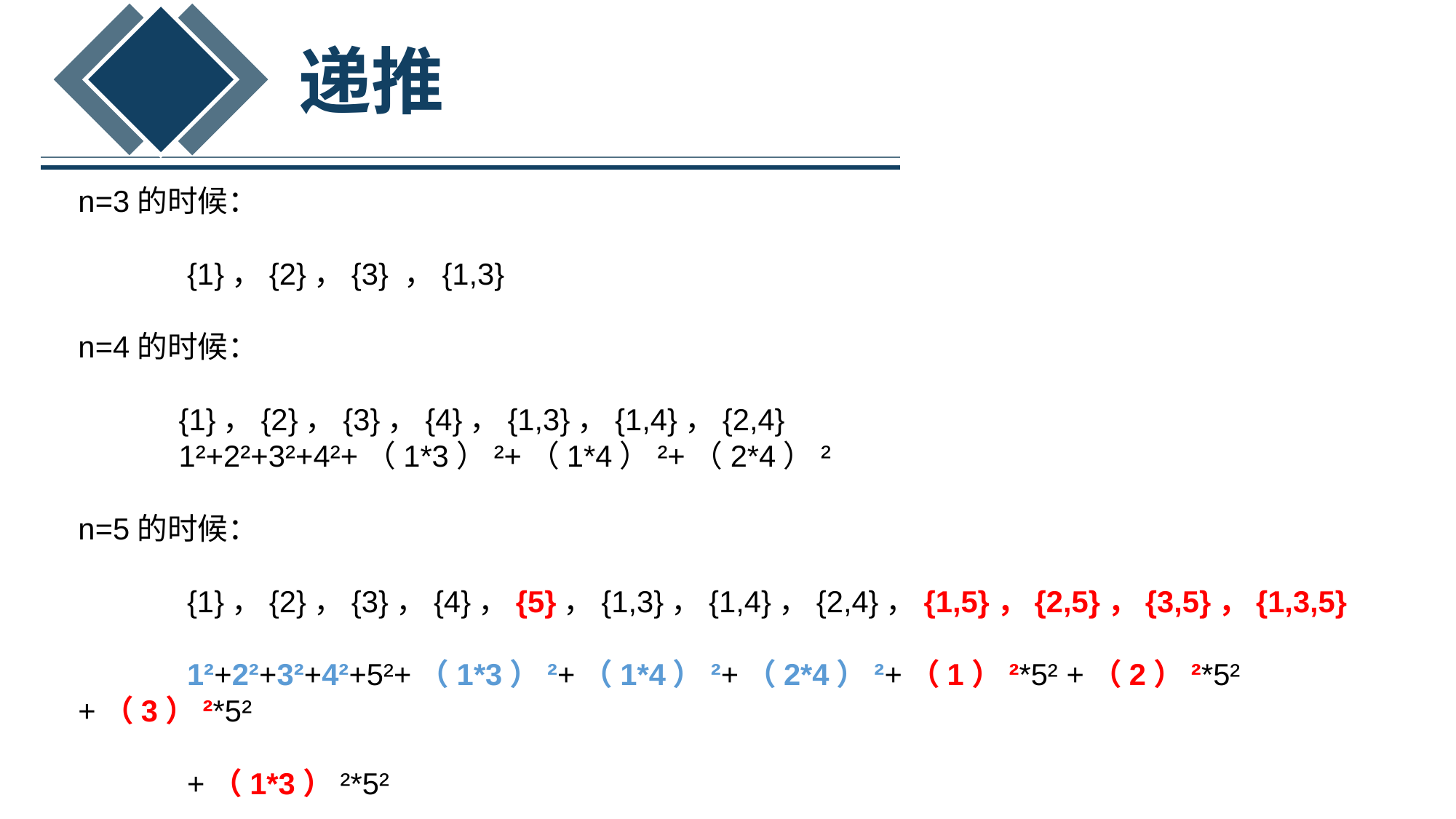

递推
n=3的时候：

             {1}，{2}，{3} ，{1,3}

n=4的时候：

            {1}，{2}，{3}，{4}，{1,3}，{1,4}，{2,4}
            1²+2²+3²+4²+（1*3）²+（1*4）²+（2*4）²

n=5的时候：

             {1}，{2}，{3}，{4}，{5}，{1,3}，{1,4}，{2,4}，{1,5}，{2,5}，{3,5}，{1,3,5}

             1²+2²+3²+4²+5²+（1*3）²+（1*4）²+（2*4）²+（1）²*5² +（2）²*5² +（3）²*5²

             +（1*3）²*5²